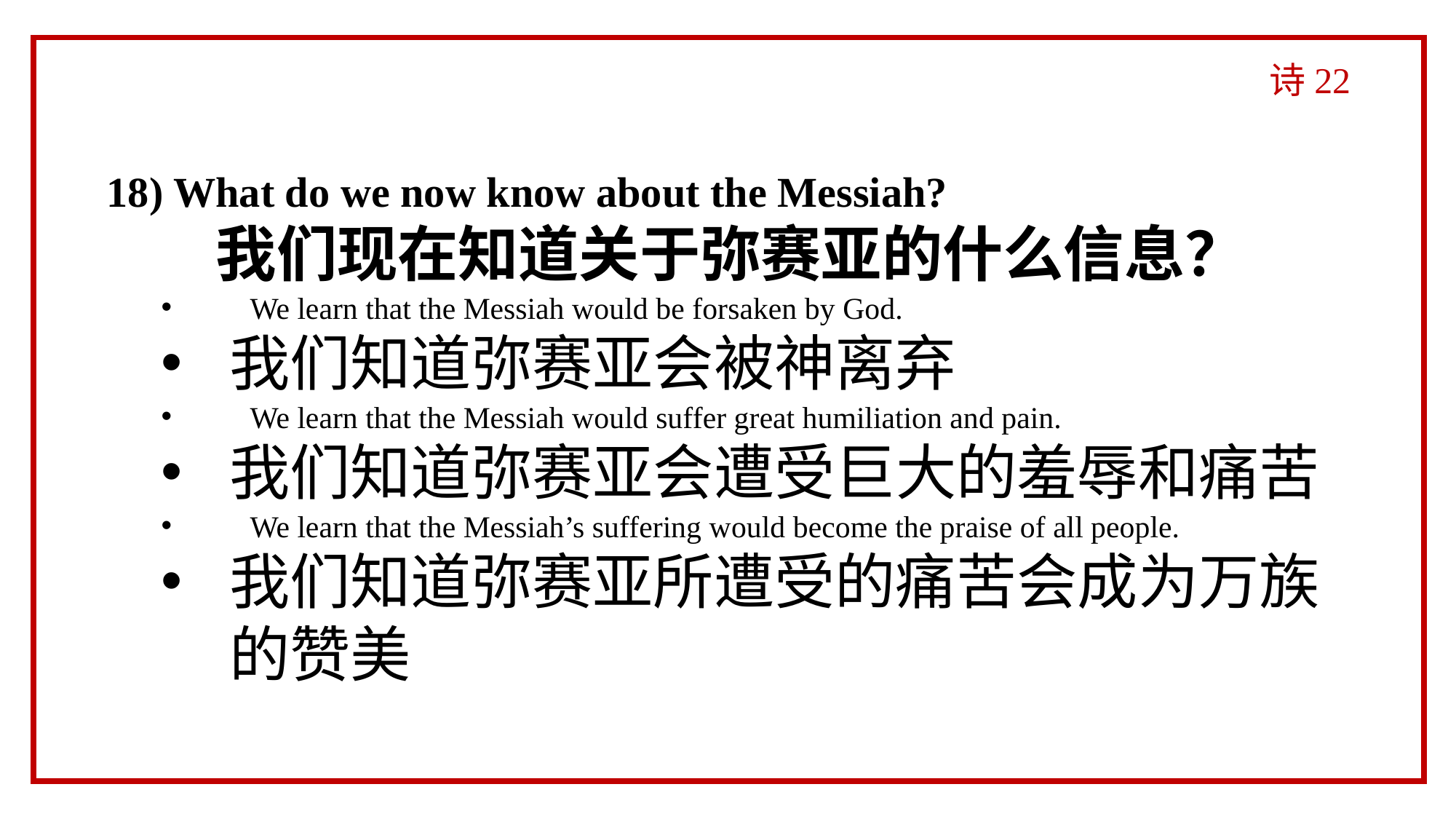

诗22
18) What do we now know about the Messiah?
	我们现在知道关于弥赛亚的什么信息？
We learn that the Messiah would be forsaken by God.
我们知道弥赛亚会被神离弃
We learn that the Messiah would suffer great humiliation and pain.
我们知道弥赛亚会遭受巨大的羞辱和痛苦
We learn that the Messiah’s suffering would become the praise of all people.
我们知道弥赛亚所遭受的痛苦会成为万族的赞美